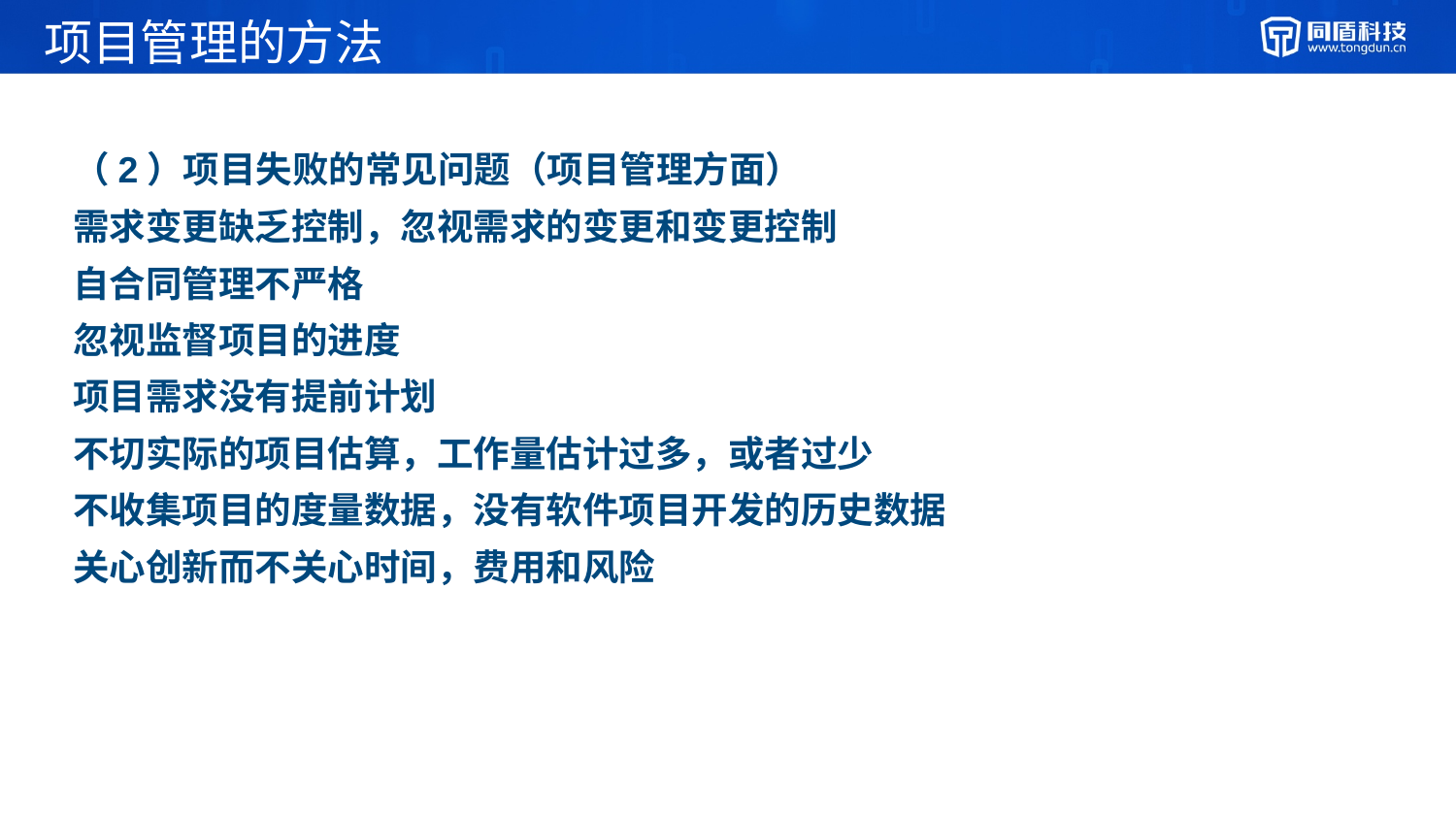

# 项目管理的方法
（2）项目失败的常见问题（项目管理方面）
需求变更缺乏控制，忽视需求的变更和变更控制
自合同管理不严格
忽视监督项目的进度
项目需求没有提前计划
不切实际的项目估算，工作量估计过多，或者过少
不收集项目的度量数据，没有软件项目开发的历史数据
关心创新而不关心时间，费用和风险